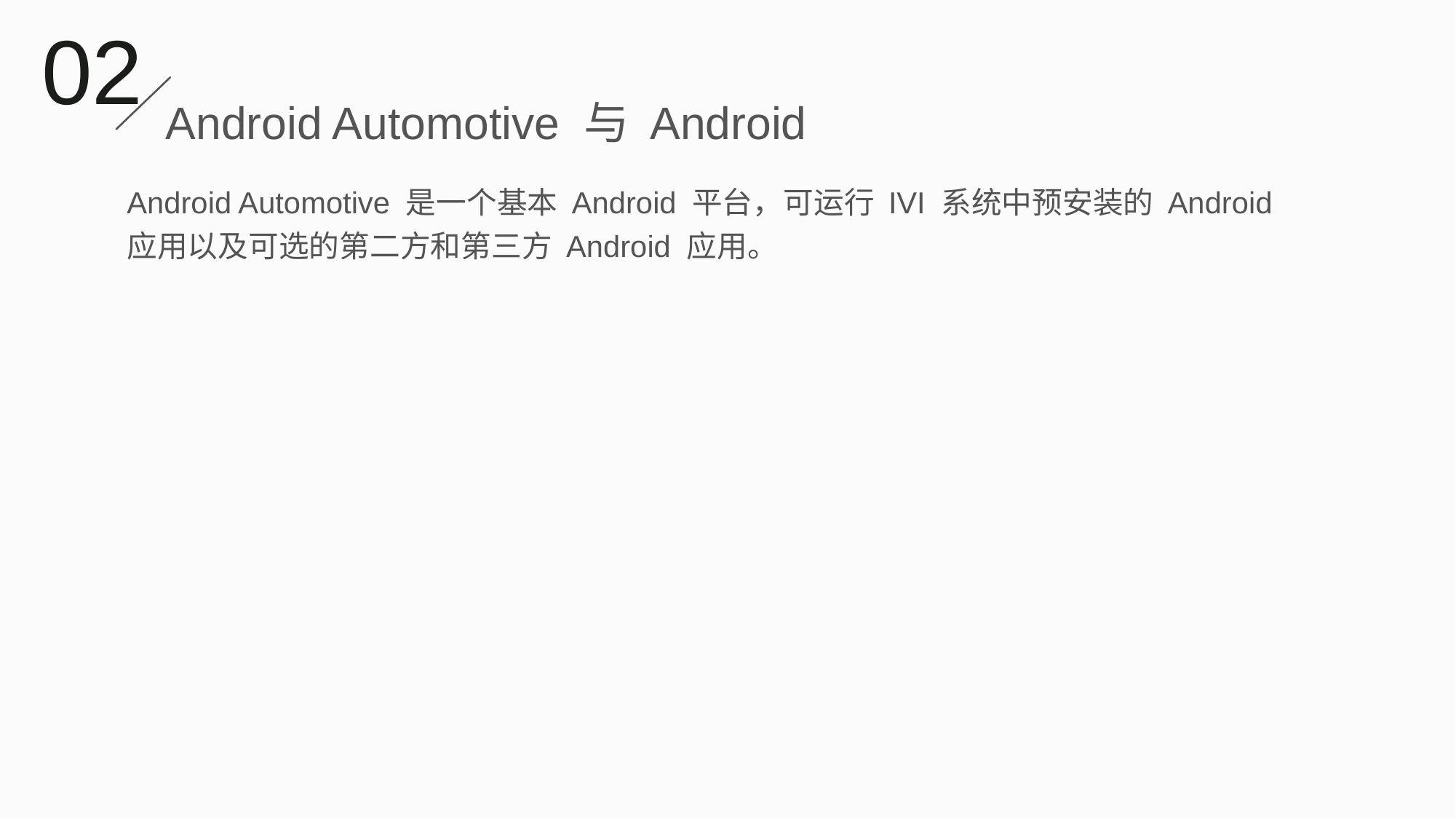

02
Android Automotive 与 Android
Android Automotive 是一个基本 Android 平台，可运行 IVI 系统中预安装的 Android 应用以及可选的第二方和第三方 Android 应用。